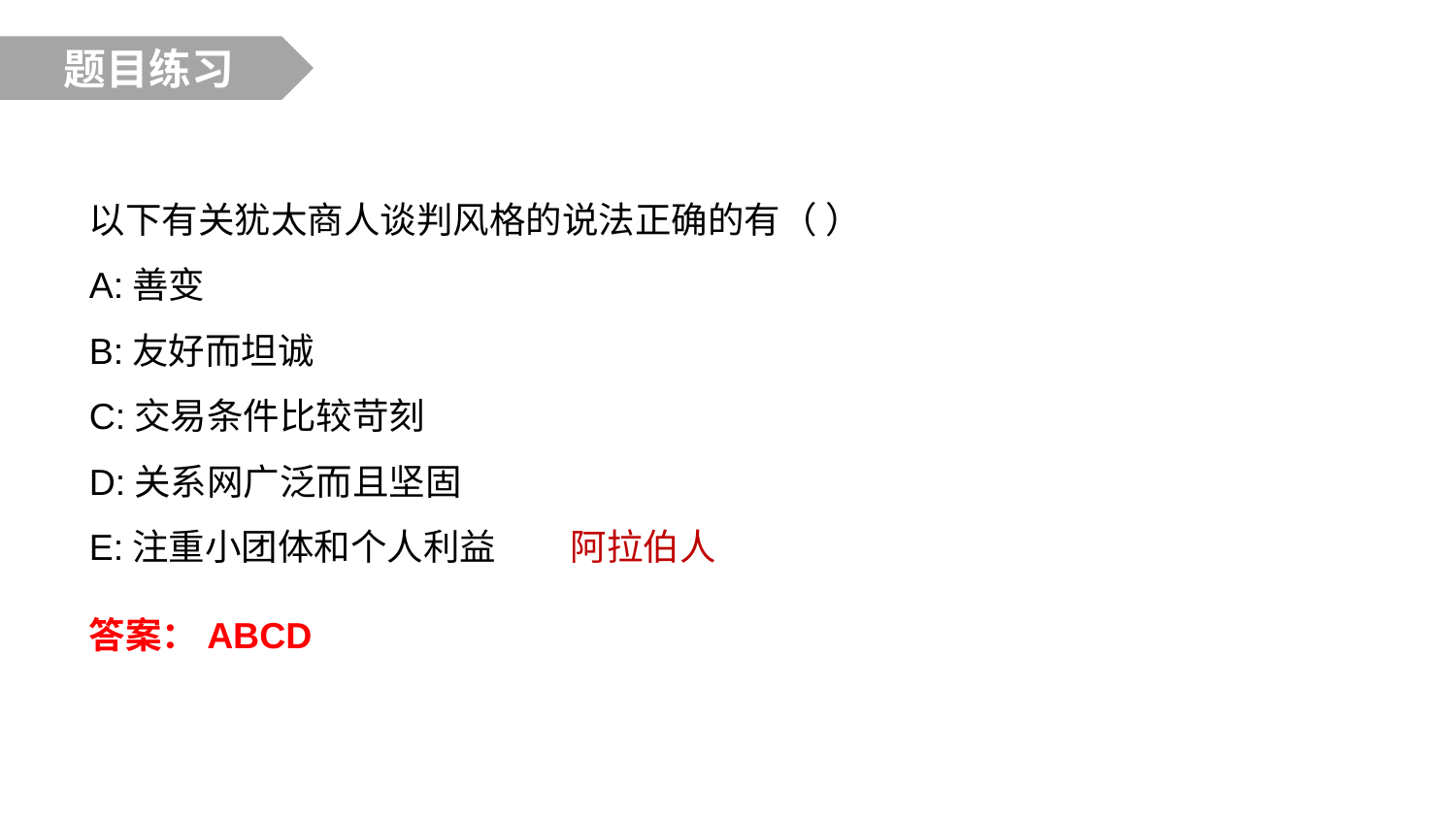

题目练习
以下有关犹太商人谈判风格的说法正确的有（ ）
A:善变
B:友好而坦诚
C:交易条件比较苛刻
D:关系网广泛而且坚固
E:注重小团体和个人利益         阿拉伯人
答案：ABCD